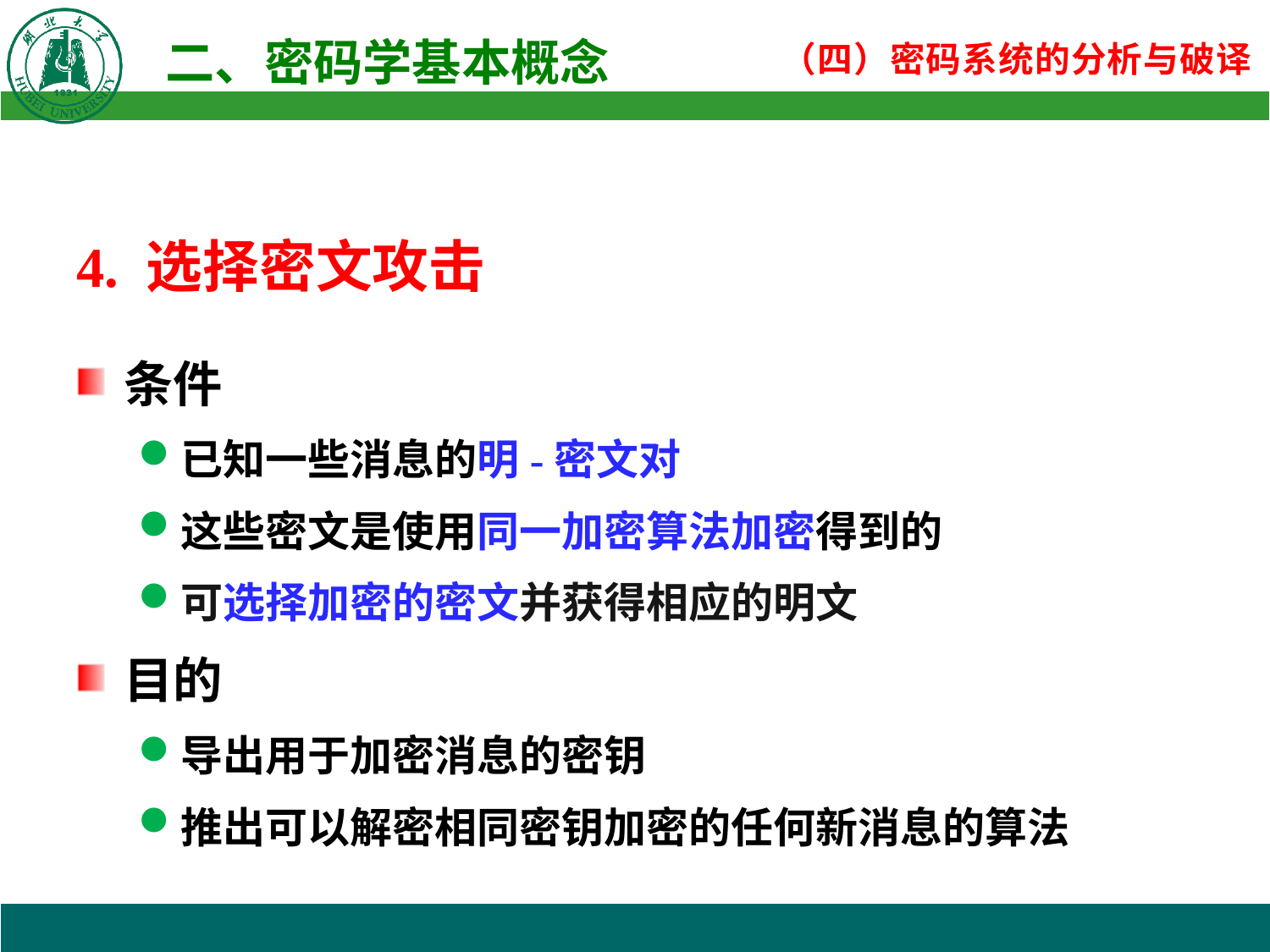

4. 选择密文攻击
条件
已知一些消息的明-密文对
这些密文是使用同一加密算法加密得到的
可选择加密的密文并获得相应的明文
目的
导出用于加密消息的密钥
推出可以解密相同密钥加密的任何新消息的算法